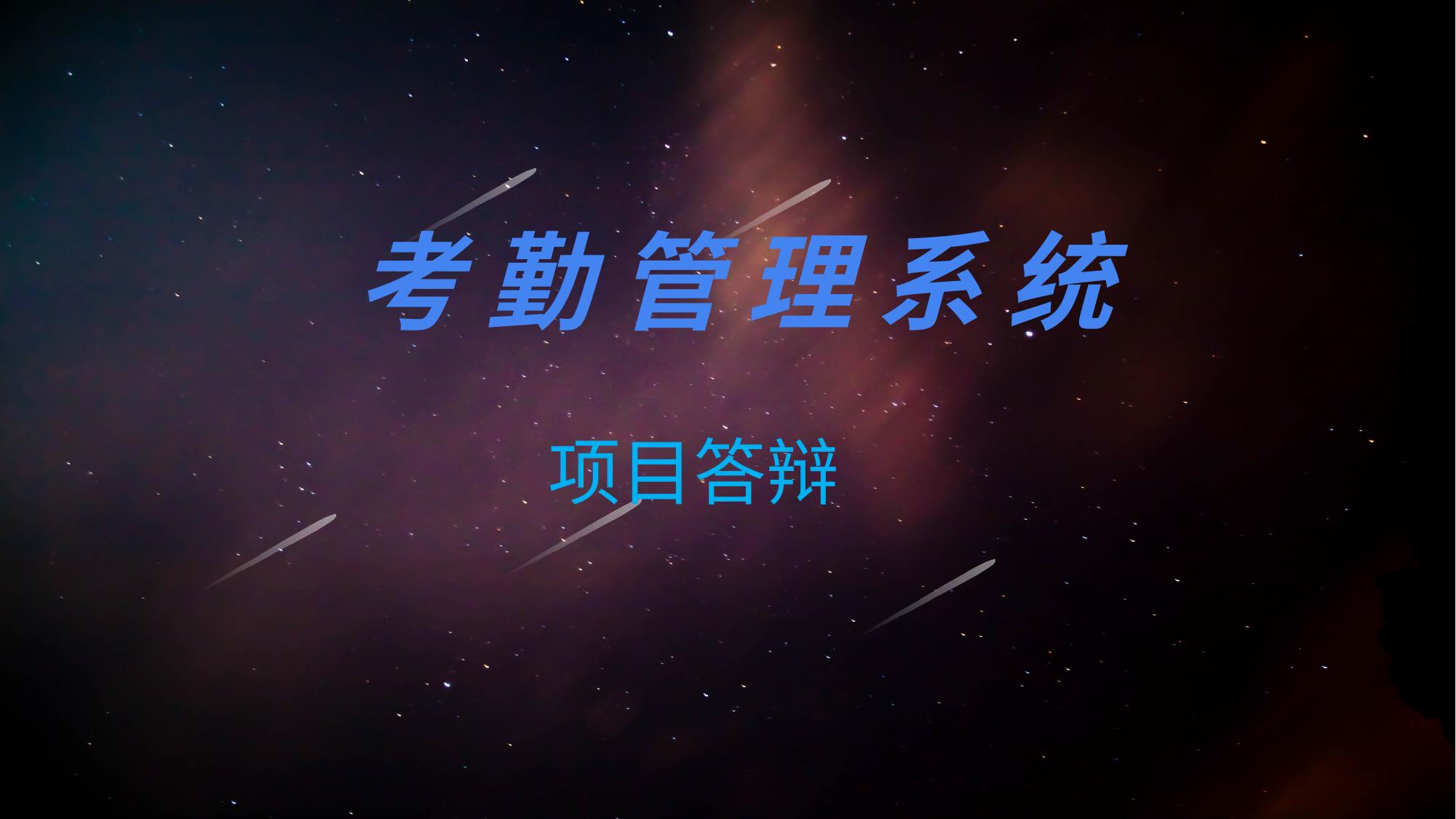

考 勤 管 理 系 统

项目答辩